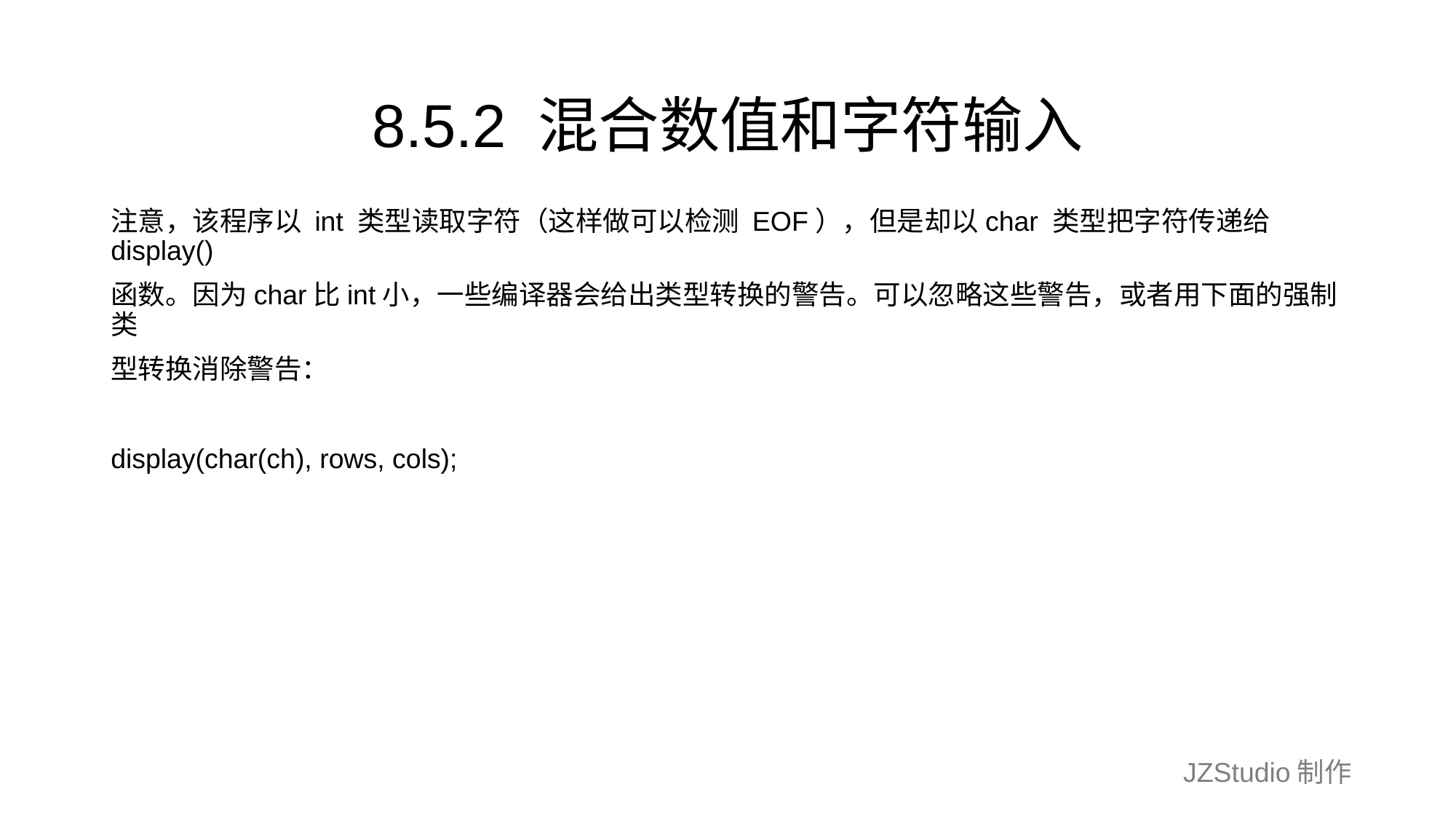

# 8.5.2 混合数值和字符输入
注意，该程序以 int 类型读取字符（这样做可以检测 EOF），但是却以char 类型把字符传递给display()
函数。因为char比int小，一些编译器会给出类型转换的警告。可以忽略这些警告，或者用下面的强制类
型转换消除警告：

display(char(ch), rows, cols);